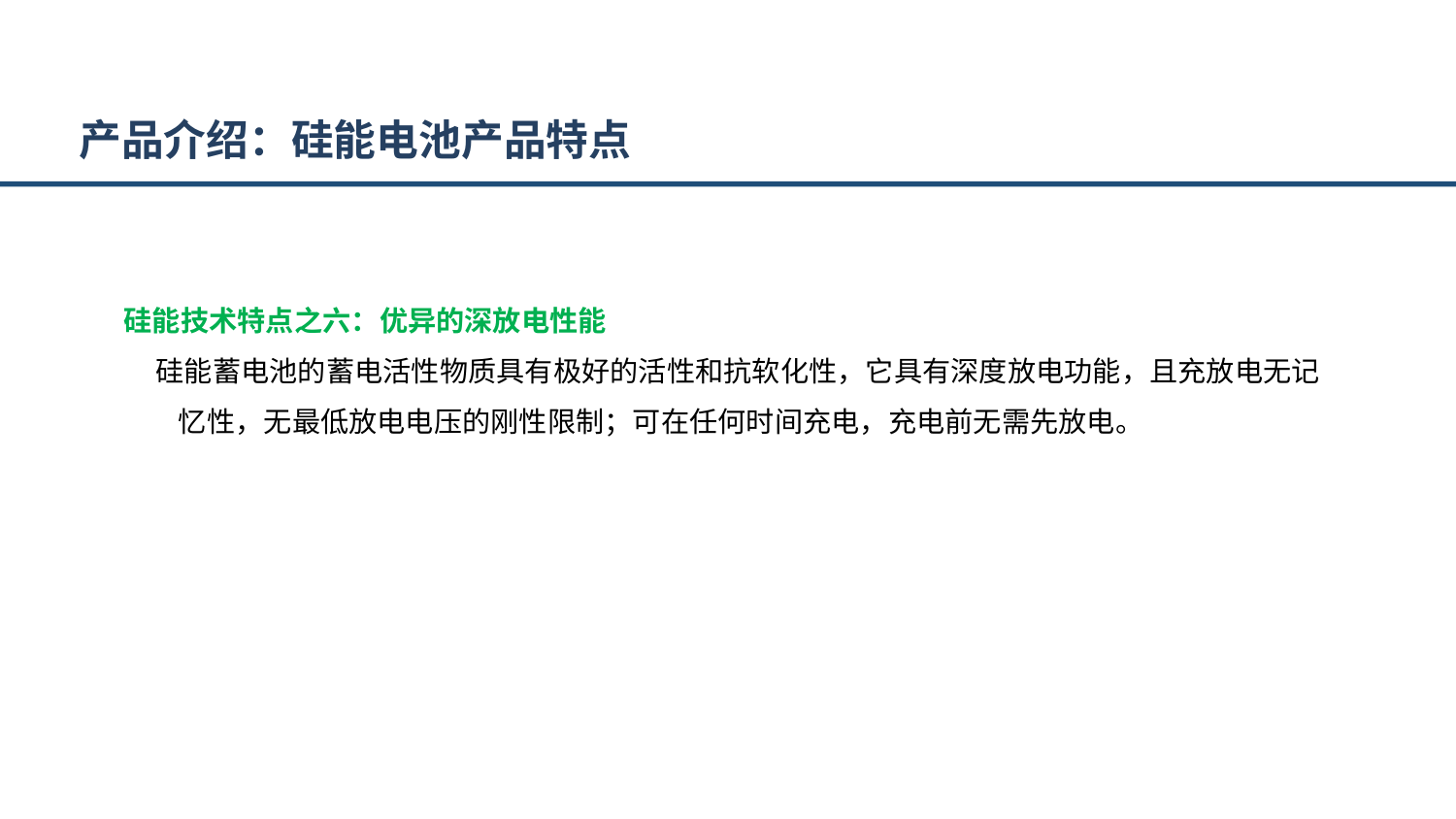

产品介绍：硅能电池产品特点

硅能技术特点之六：优异的深放电性能
    硅能蓄电池的蓄电活性物质具有极好的活性和抗软化性，它具有深度放电功能，且充放电无记忆性，无最低放电电压的刚性限制；可在任何时间充电，充电前无需先放电。